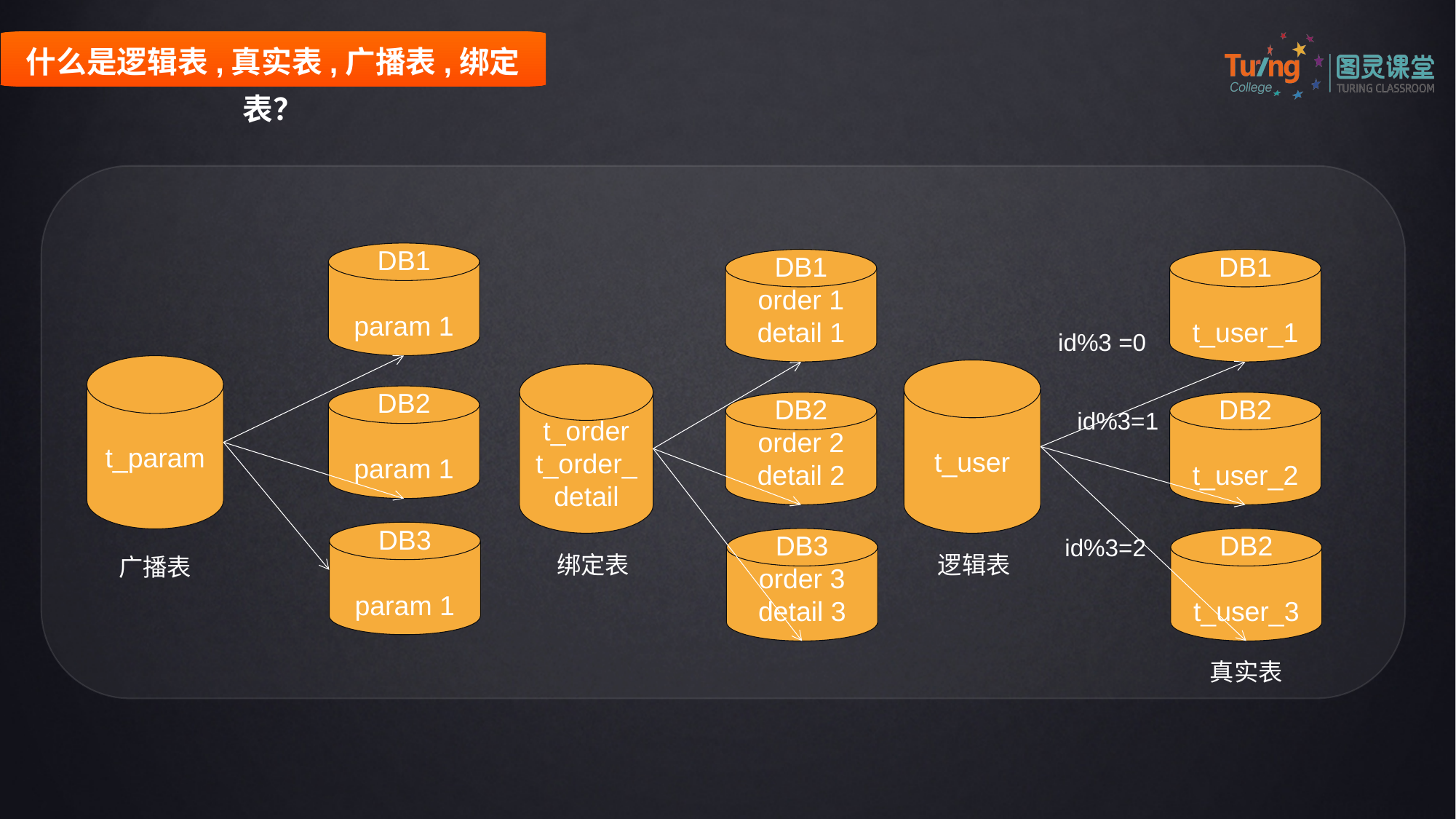

什么是逻辑表,真实表,广播表,绑定表？

DB1

param 1

DB1
order 1
detail 1

DB1

t_user_1

id%3 =0
t_param
t_user
t_order
t_order_detail
DB2

param 1

DB2
order 2
detail 2

DB2

t_user_2

id%3=1
DB3

param 1

id%3=2
DB3
order 3
detail 3

DB2

t_user_3

绑定表
逻辑表
广播表
真实表